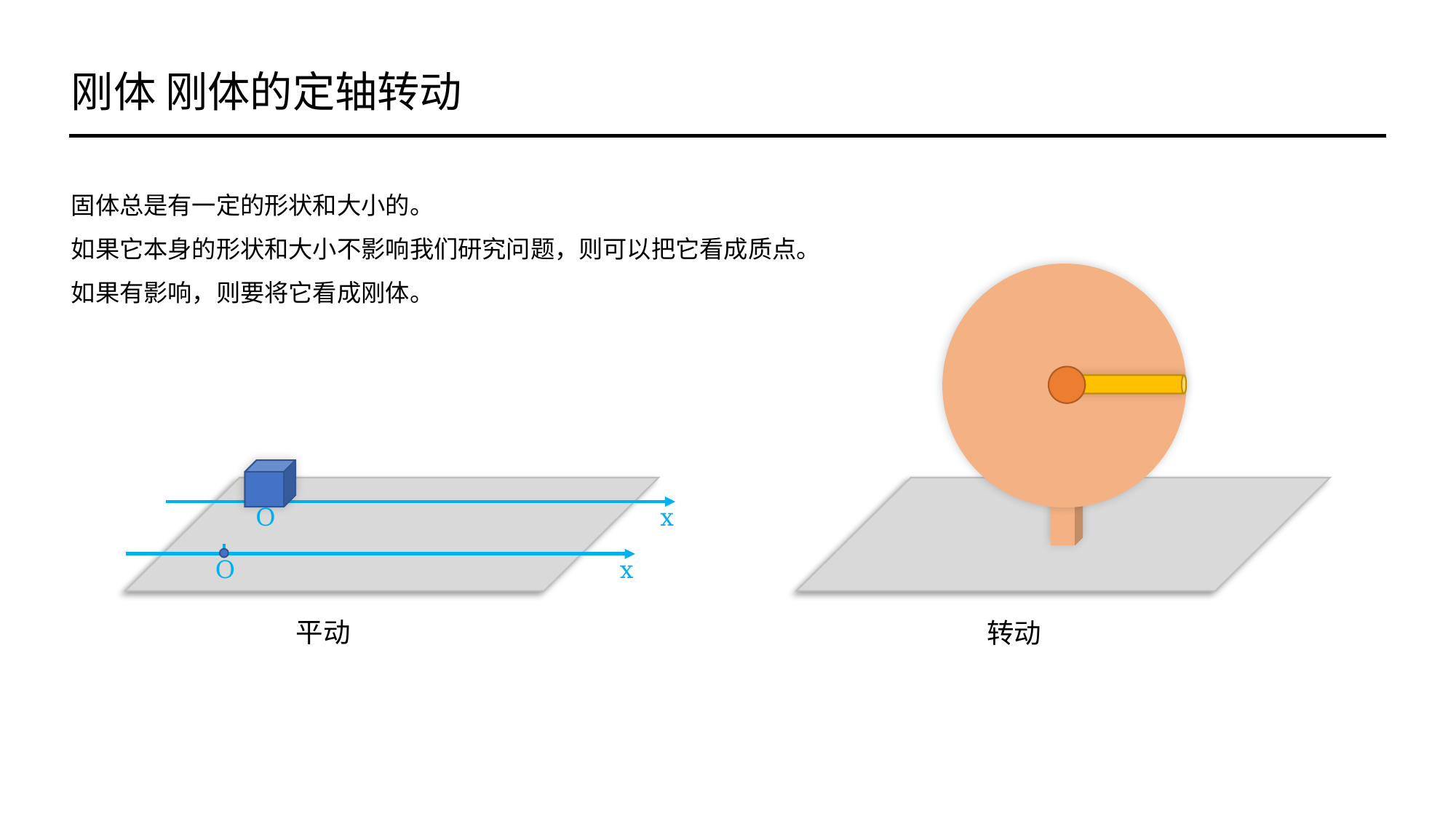

刚体 刚体的定轴转动

固体总是有一定的形状和大小的。
如果它本身的形状和大小不影响我们研究问题，则可以把它看成质点。
如果有影响，则要将它看成刚体。

O
x
O
x

平动
转动